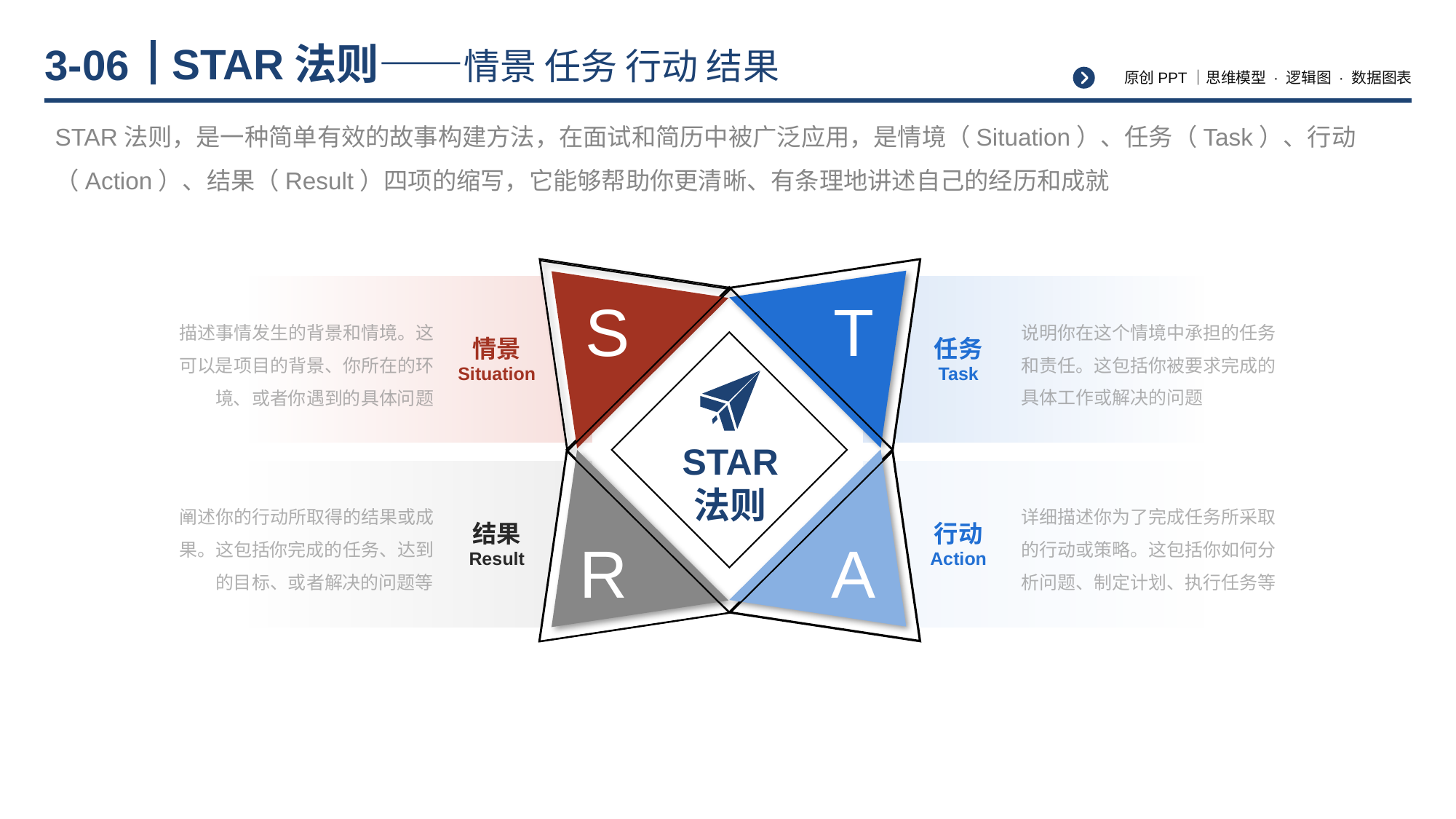

# STAR法则——情景 任务 行动 结果
3-06
STAR法则，是一种简单有效的故事构建方法，在面试和简历中被广泛应用，是情境（Situation）、任务（Task）、行动（Action）、结果（Result）四项的缩写，它能够帮助你更清晰、有条理地讲述自己的经历和成就

T

S

STAR
法则

A

R

说明你在这个情境中承担的任务和责任。这包括你被要求完成的具体工作或解决的问题
任务
Task

描述事情发生的背景和情境。这可以是项目的背景、你所在的环境、或者你遇到的具体问题
情景
Situation

阐述你的行动所取得的结果或成果。这包括你完成的任务、达到的目标、或者解决的问题等
结果
Result

详细描述你为了完成任务所采取的行动或策略。这包括你如何分析问题、制定计划、执行任务等
行动
Action